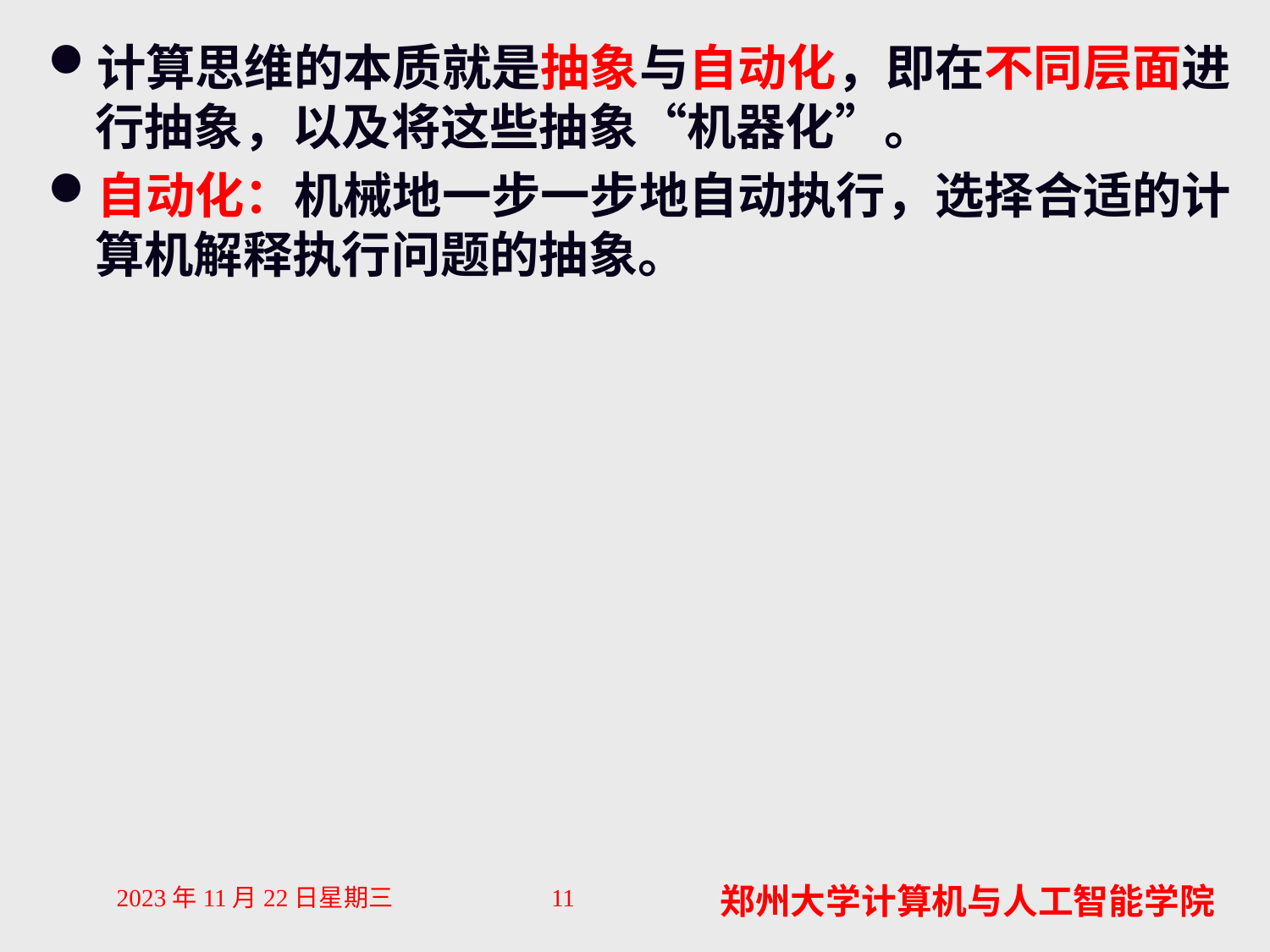

计算思维的本质就是抽象与自动化，即在不同层面进行抽象，以及将这些抽象“机器化”。
自动化：机械地一步一步地自动执行，选择合适的计算机解释执行问题的抽象。